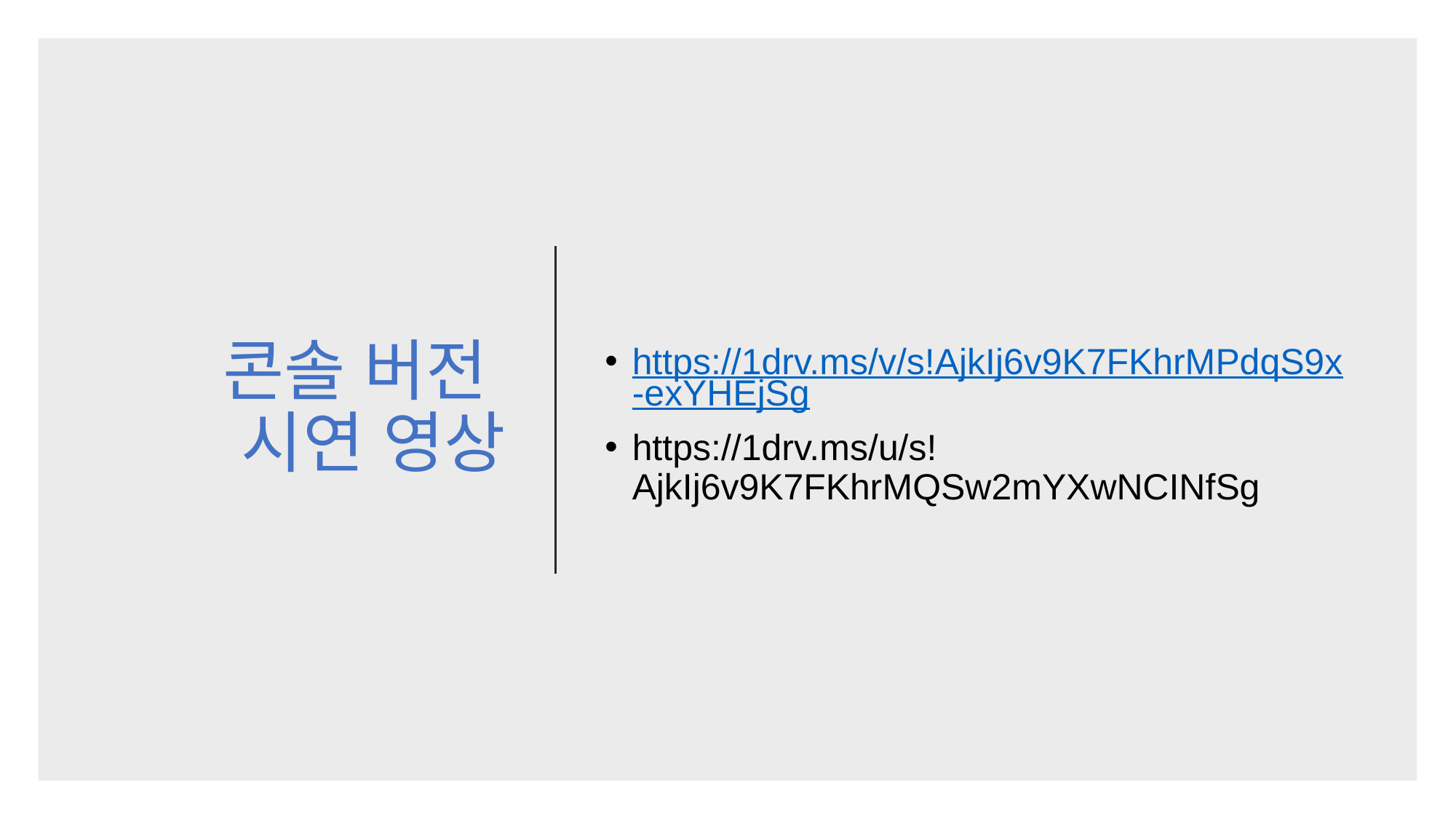

# 콘솔 버전 시연 영상
https://1drv.ms/v/s!AjkIj6v9K7FKhrMPdqS9x-exYHEjSg
https://1drv.ms/u/s!AjkIj6v9K7FKhrMQSw2mYXwNCINfSg